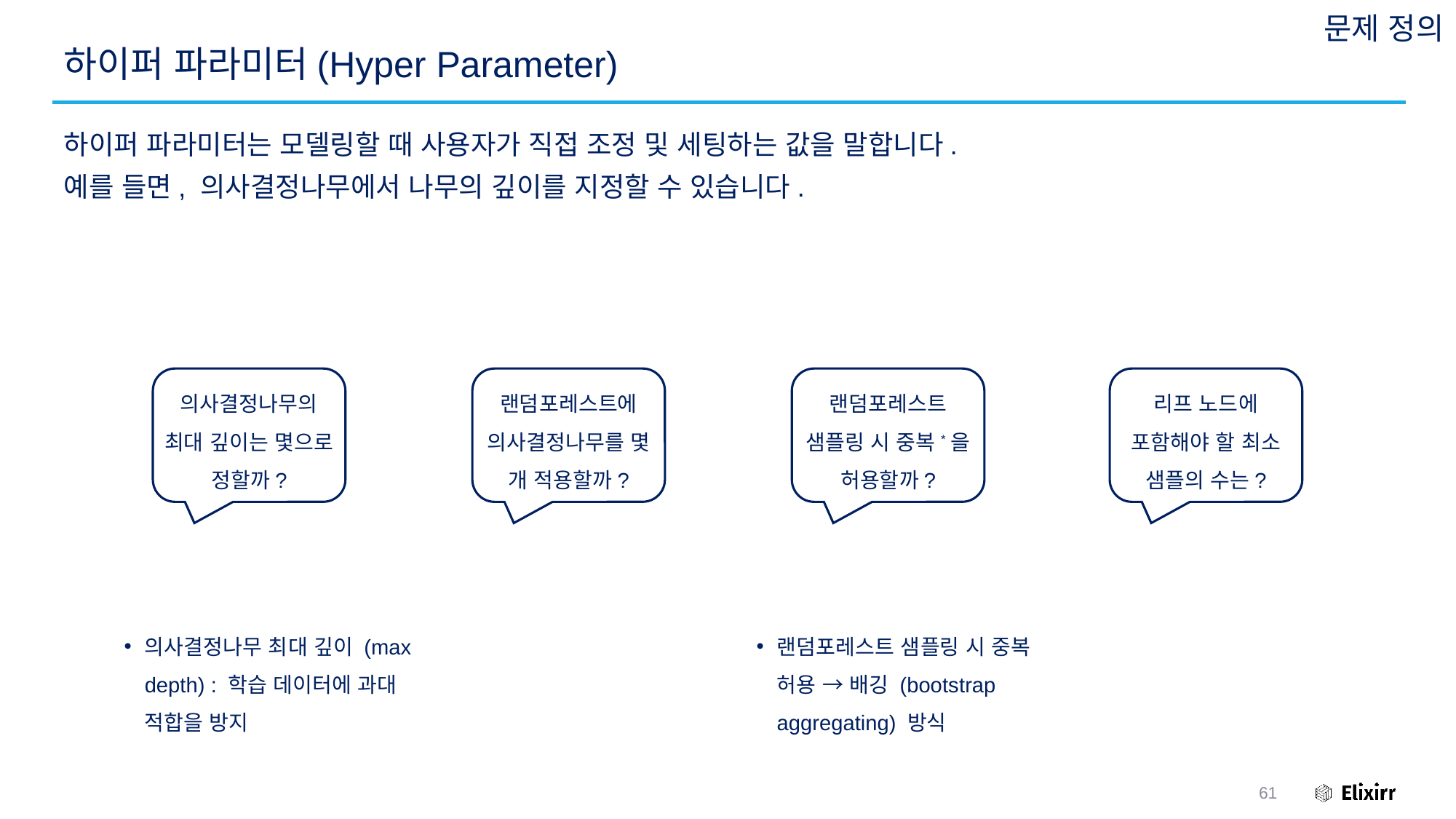

문제 정의
# 하이퍼 파라미터(Hyper Parameter)
하이퍼 파라미터는 모델링할 때 사용자가 직접 조정 및 세팅하는 값을 말합니다.
예를 들면, 의사결정나무에서 나무의 깊이를 지정할 수 있습니다.
의사결정나무의 최대 깊이는 몇으로 정할까?
랜덤포레스트에 의사결정나무를 몇 개 적용할까?
랜덤포레스트
샘플링 시 중복*을 허용할까?
리프 노드에 포함해야 할 최소 샘플의 수는?
의사결정나무 최대 깊이 (max depth) : 학습 데이터에 과대 적합을 방지
랜덤포레스트 샘플링 시 중복 허용 → 배깅 (bootstrap aggregating) 방식
61